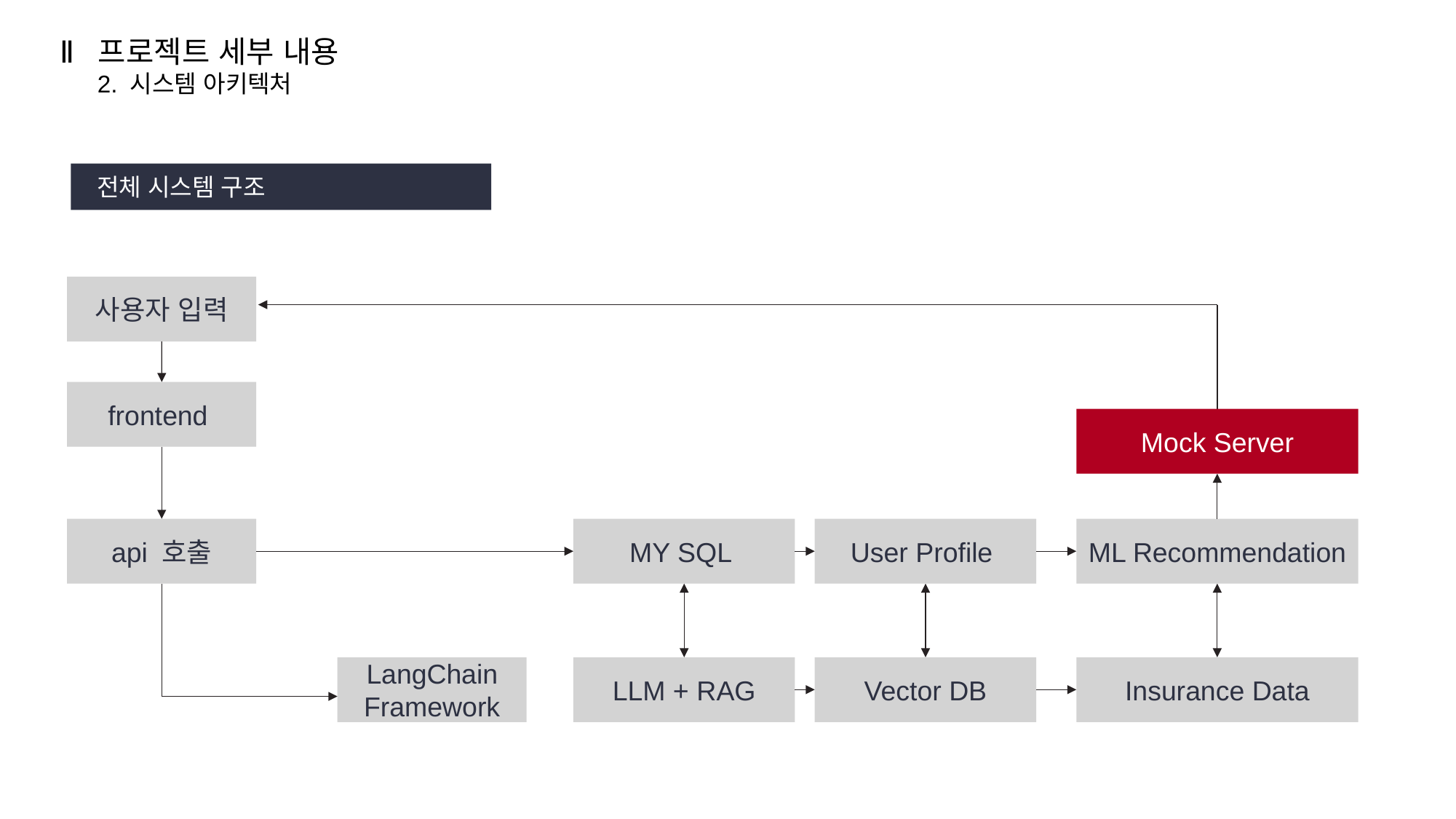

Ⅱ
프로젝트 세부 내용
2. 시스템 아키텍처

전체 시스템 구조
사용자 입력
frontend
Mock Server
api 호출
MY SQL
User Profile
ML Recommendation
LangChain Framework
LLM + RAG
Vector DB
Insurance Data